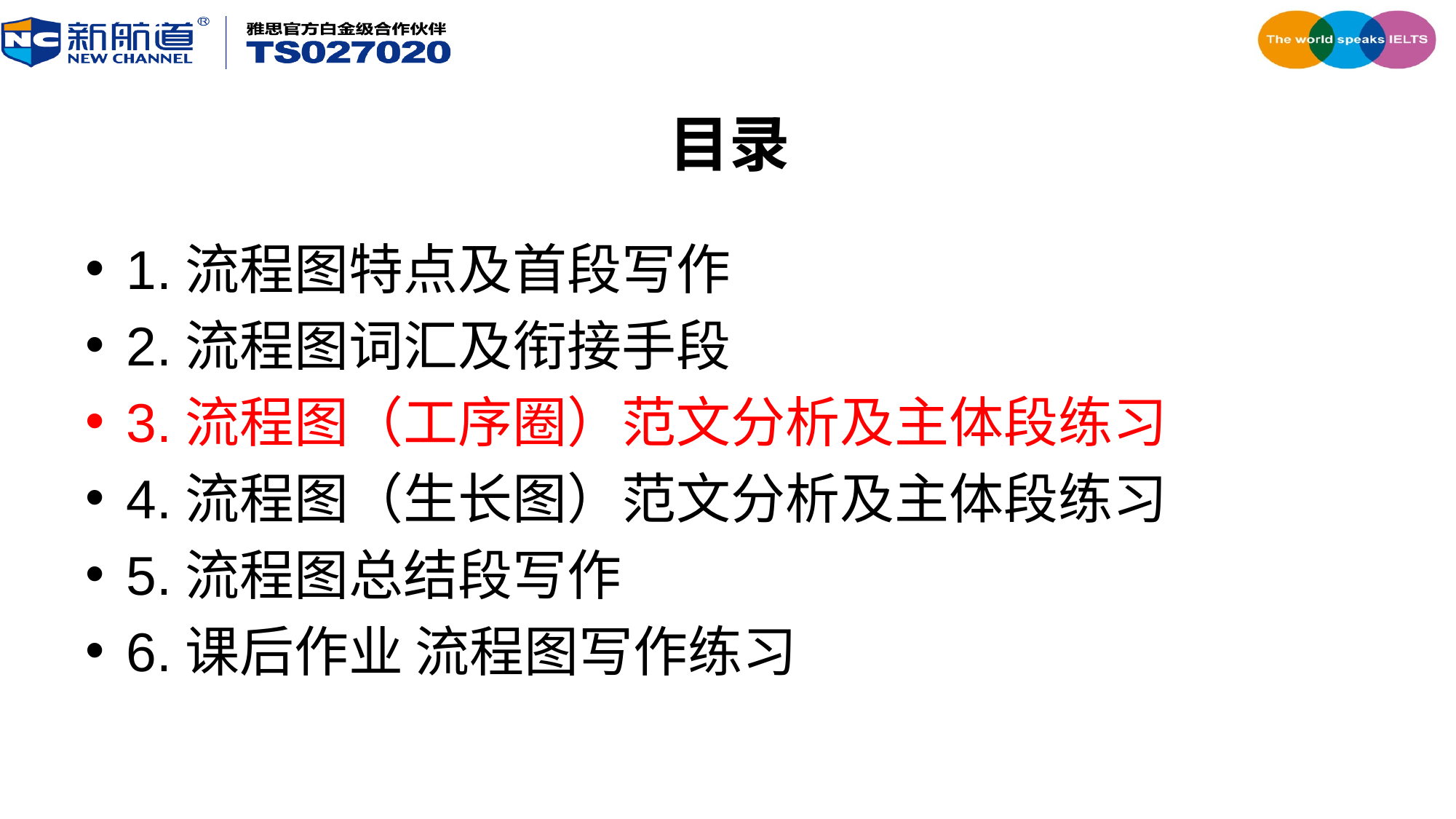

# 目录
1.流程图特点及首段写作
2.流程图词汇及衔接手段
3.流程图（工序圈）范文分析及主体段练习
4.流程图（生长图）范文分析及主体段练习
5.流程图总结段写作
6.课后作业 流程图写作练习